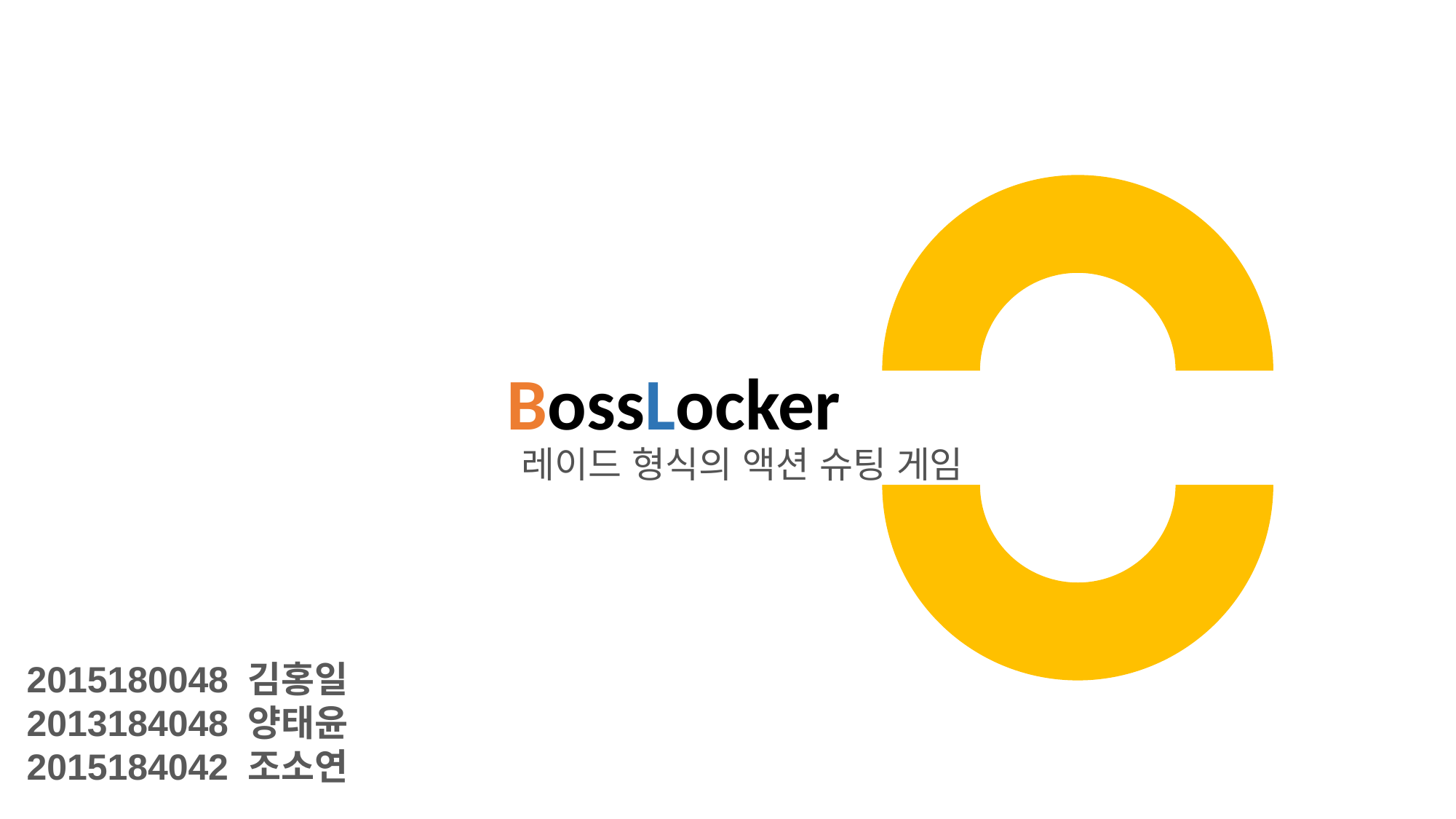

# BossLocker

레이드 형식의 액션 슈팅 게임
2015180048 김홍일2013184048 양태윤2015184042 조소연